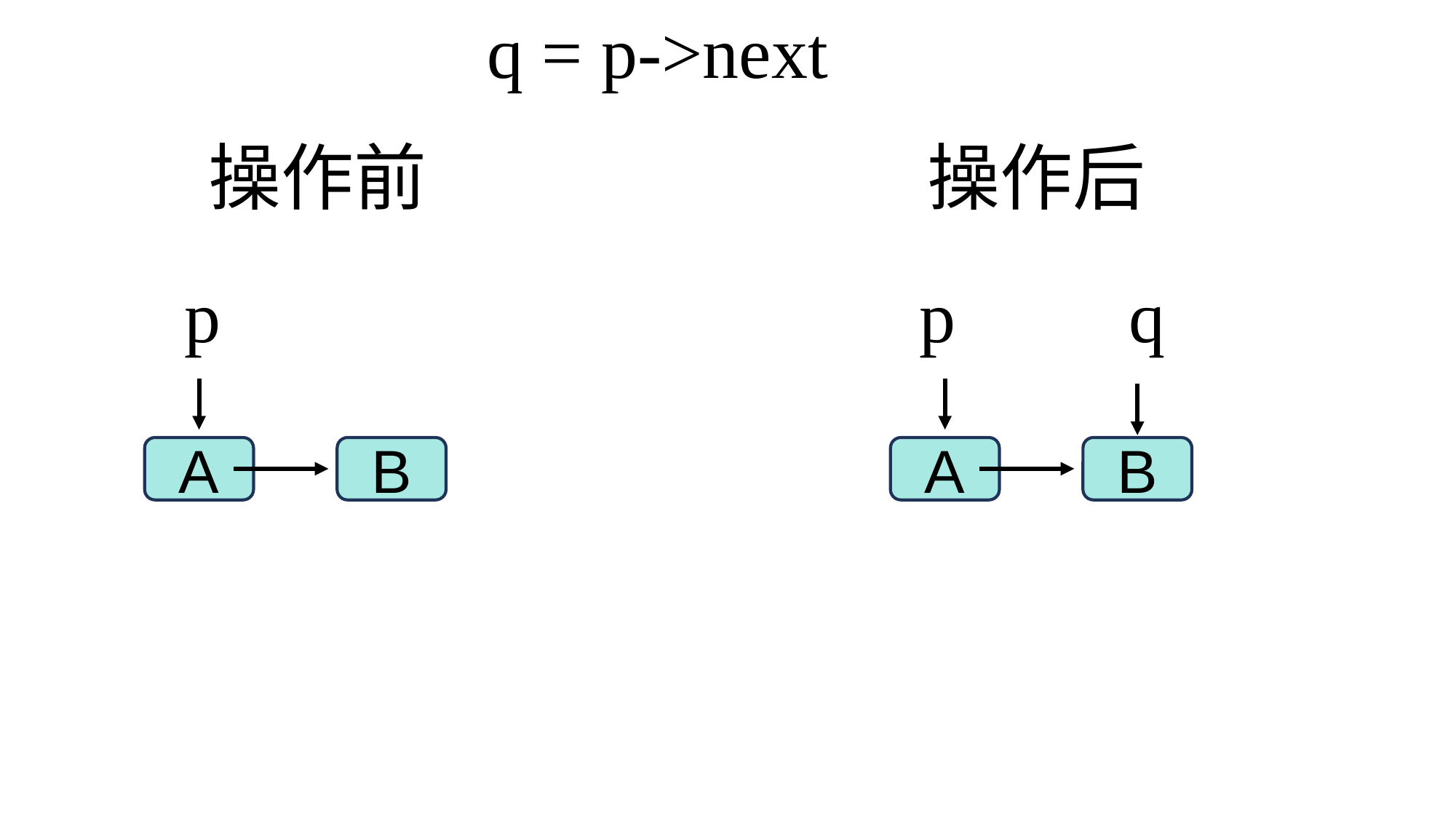

q = p->next
下面是一些常见操作的可视化
操作前
操作后
p
p
q
A
B
A
B